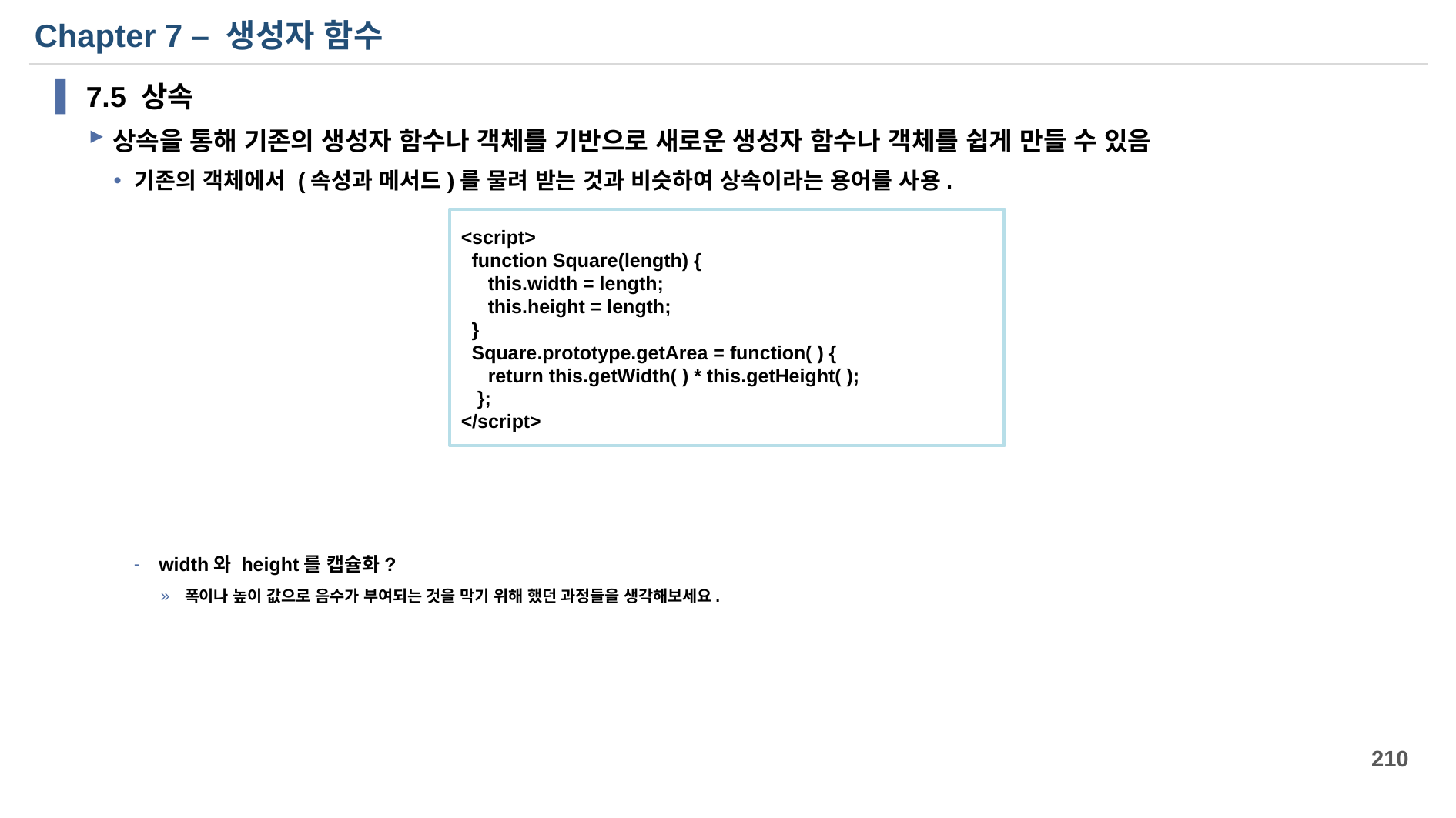

# Chapter 7 – 생성자 함수
7.5 상속
상속을 통해 기존의 생성자 함수나 객체를 기반으로 새로운 생성자 함수나 객체를 쉽게 만들 수 있음
기존의 객체에서 (속성과 메서드)를 물려 받는 것과 비슷하여 상속이라는 용어를 사용.

width와 height를 캡슐화?
폭이나 높이 값으로 음수가 부여되는 것을 막기 위해 했던 과정들을 생각해보세요.

<script>
  function Square(length) {
     this.width = length;
     this.height = length;
  }
  Square.prototype.getArea = function( ) {
     return this.getWidth( ) * this.getHeight( );
   };
</script>

210